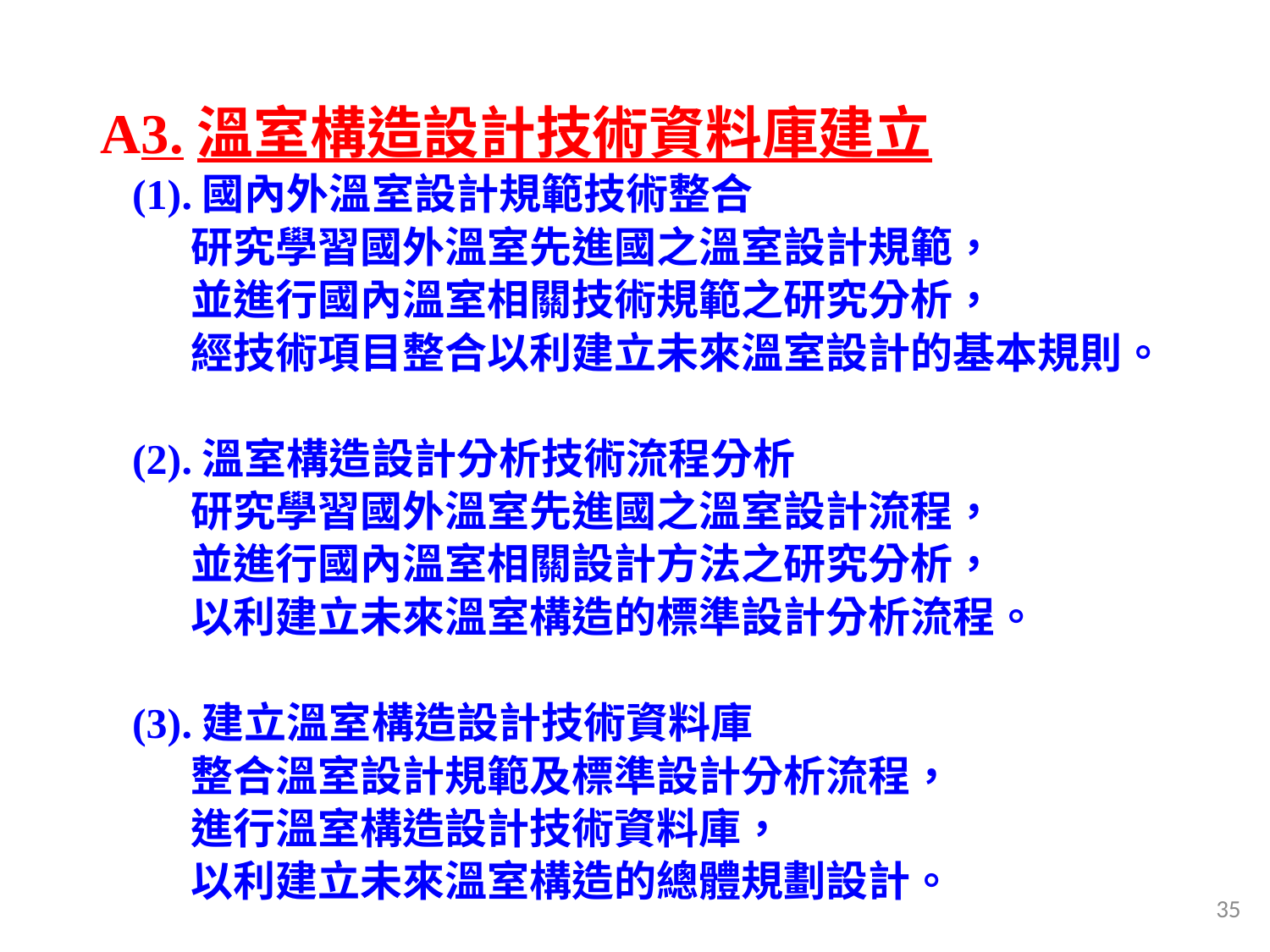

A3.溫室構造設計技術資料庫建立
        (1).國內外溫室設計規範技術整合
              研究學習國外溫室先進國之溫室設計規範，
              並進行國內溫室相關技術規範之研究分析，
              經技術項目整合以利建立未來溫室設計的基本規則。

        (2).溫室構造設計分析技術流程分析
              研究學習國外溫室先進國之溫室設計流程，
              並進行國內溫室相關設計方法之研究分析，
              以利建立未來溫室構造的標準設計分析流程。

        (3).建立溫室構造設計技術資料庫
              整合溫室設計規範及標準設計分析流程，
              進行溫室構造設計技術資料庫，
              以利建立未來溫室構造的總體規劃設計。
35